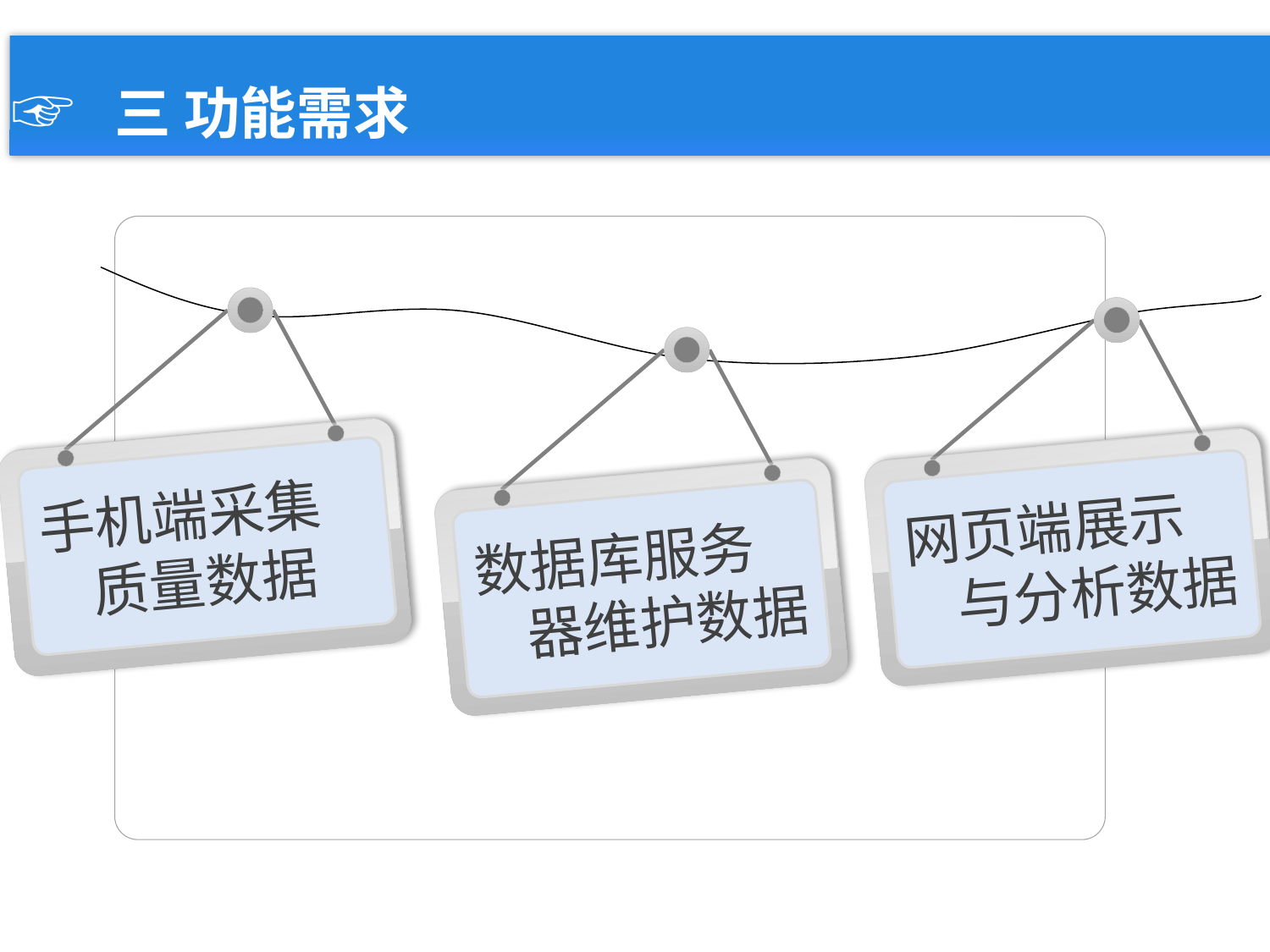

☞  三 功能需求

手机端采集质量数据

网页端展示与分析数据

数据库服务器维护数据